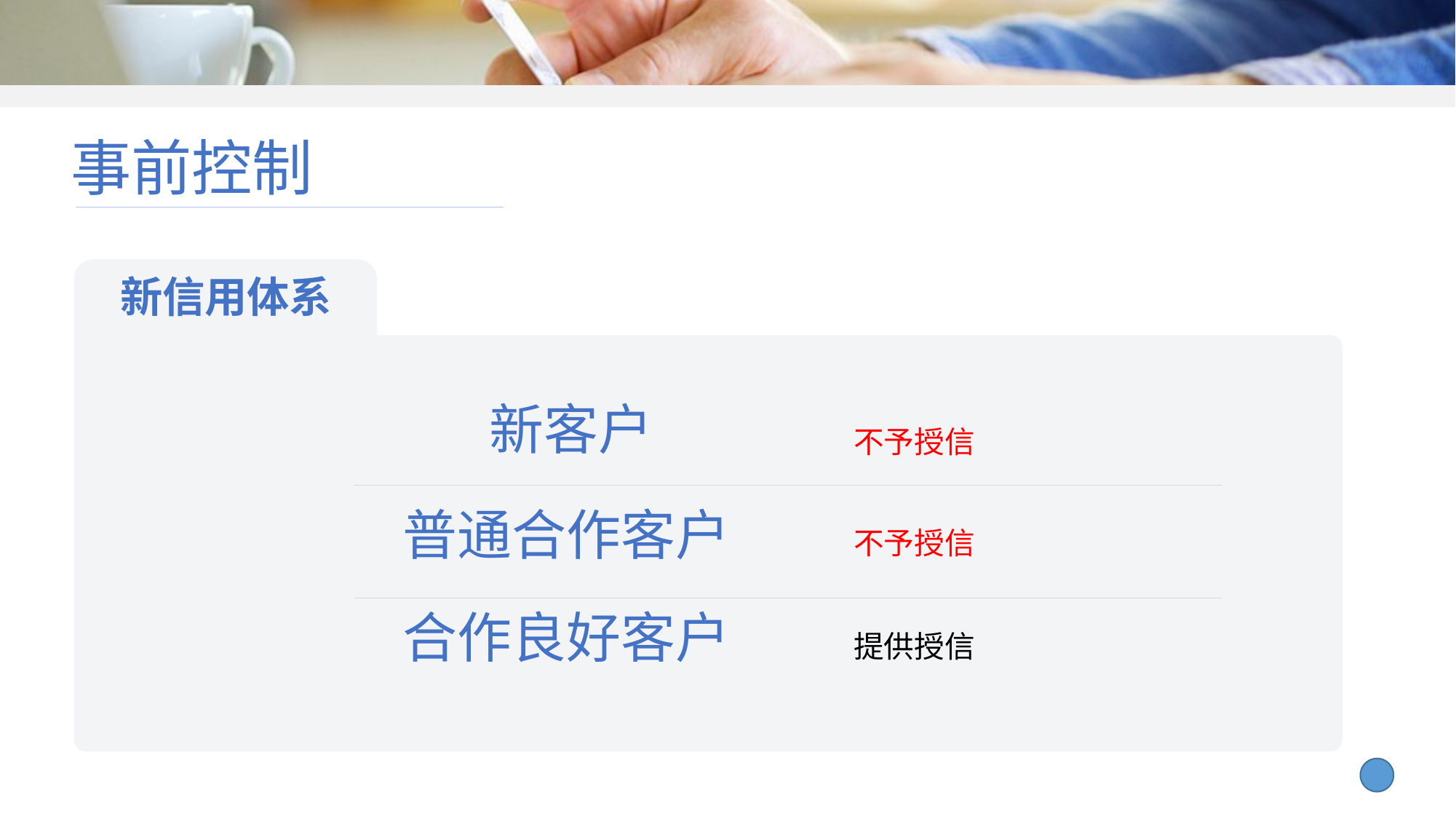

事前控制
  新信用体系

新客户
不予授信
普通合作客户
不予授信
合作良好客户
提供授信